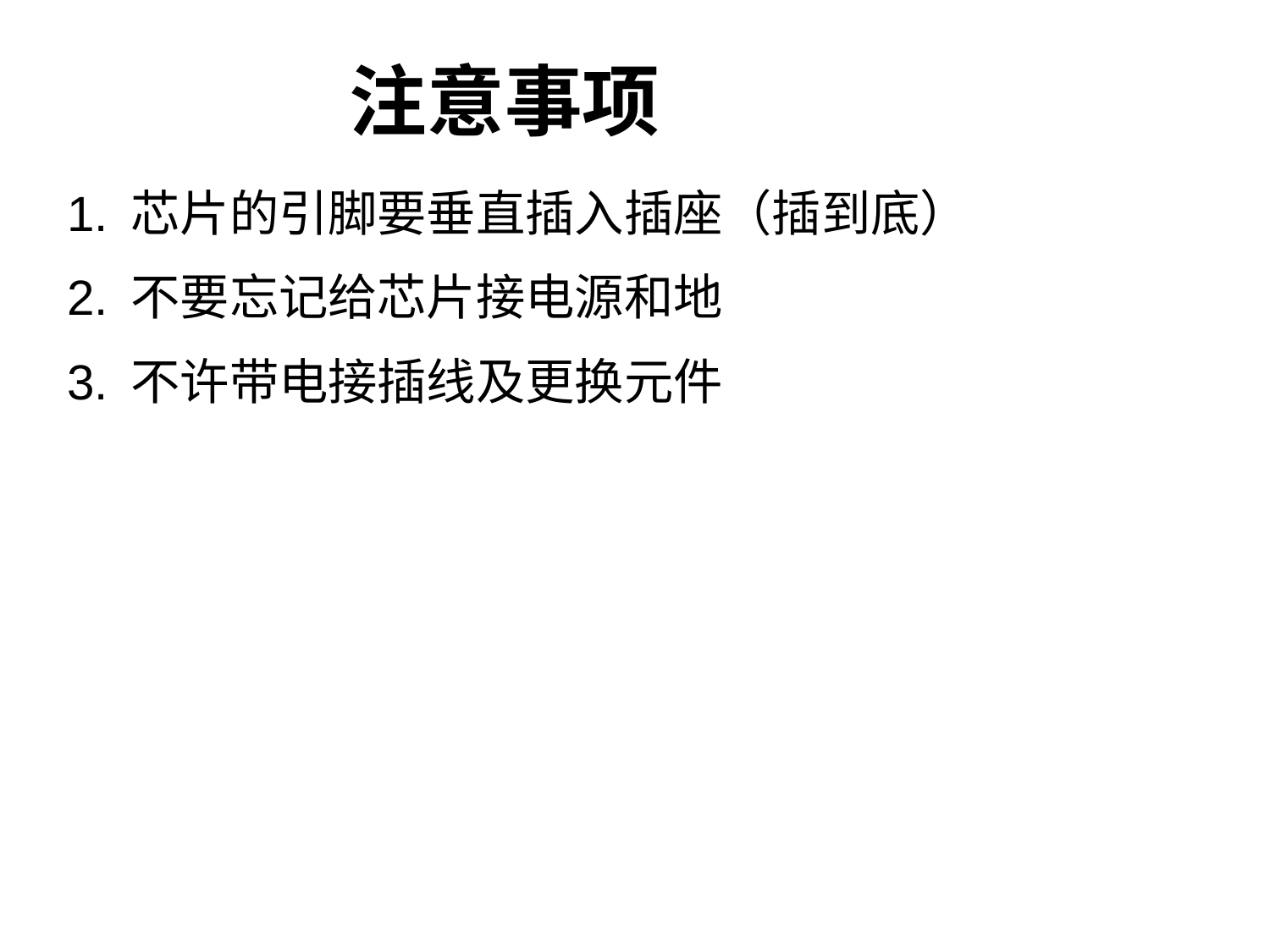

注意事项
芯片的引脚要垂直插入插座（插到底）
不要忘记给芯片接电源和地
不许带电接插线及更换元件